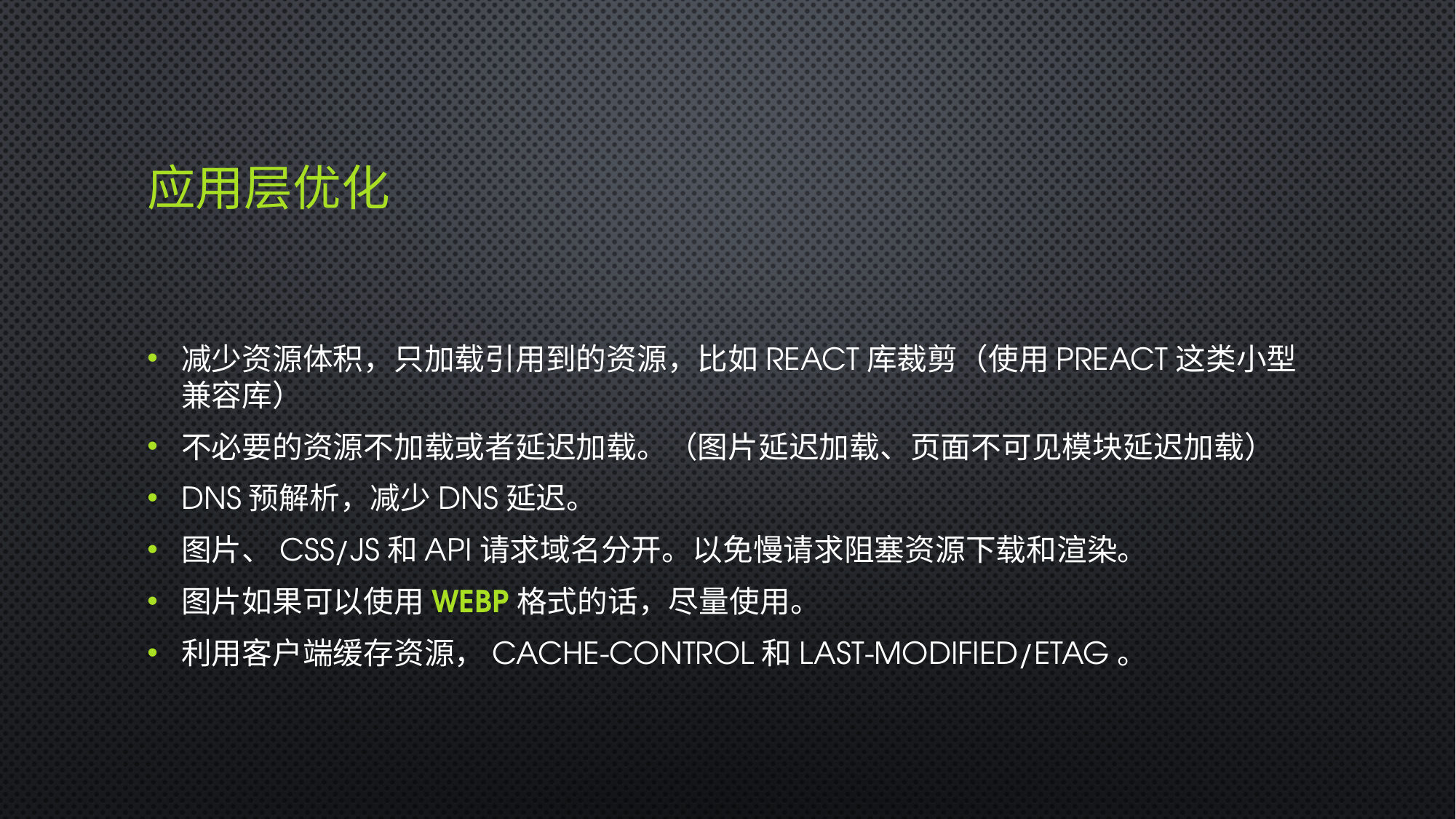

# 应用层优化
减少资源体积，只加载引用到的资源，比如React库裁剪（使用Preact这类小型兼容库）
不必要的资源不加载或者延迟加载。（图片延迟加载、页面不可见模块延迟加载）
DNS预解析，减少DNS延迟。
图片、CSS/JS和API请求域名分开。以免慢请求阻塞资源下载和渲染。
图片如果可以使用webp格式的话，尽量使用。
利用客户端缓存资源，Cache-Control和Last-Modified/Etag。